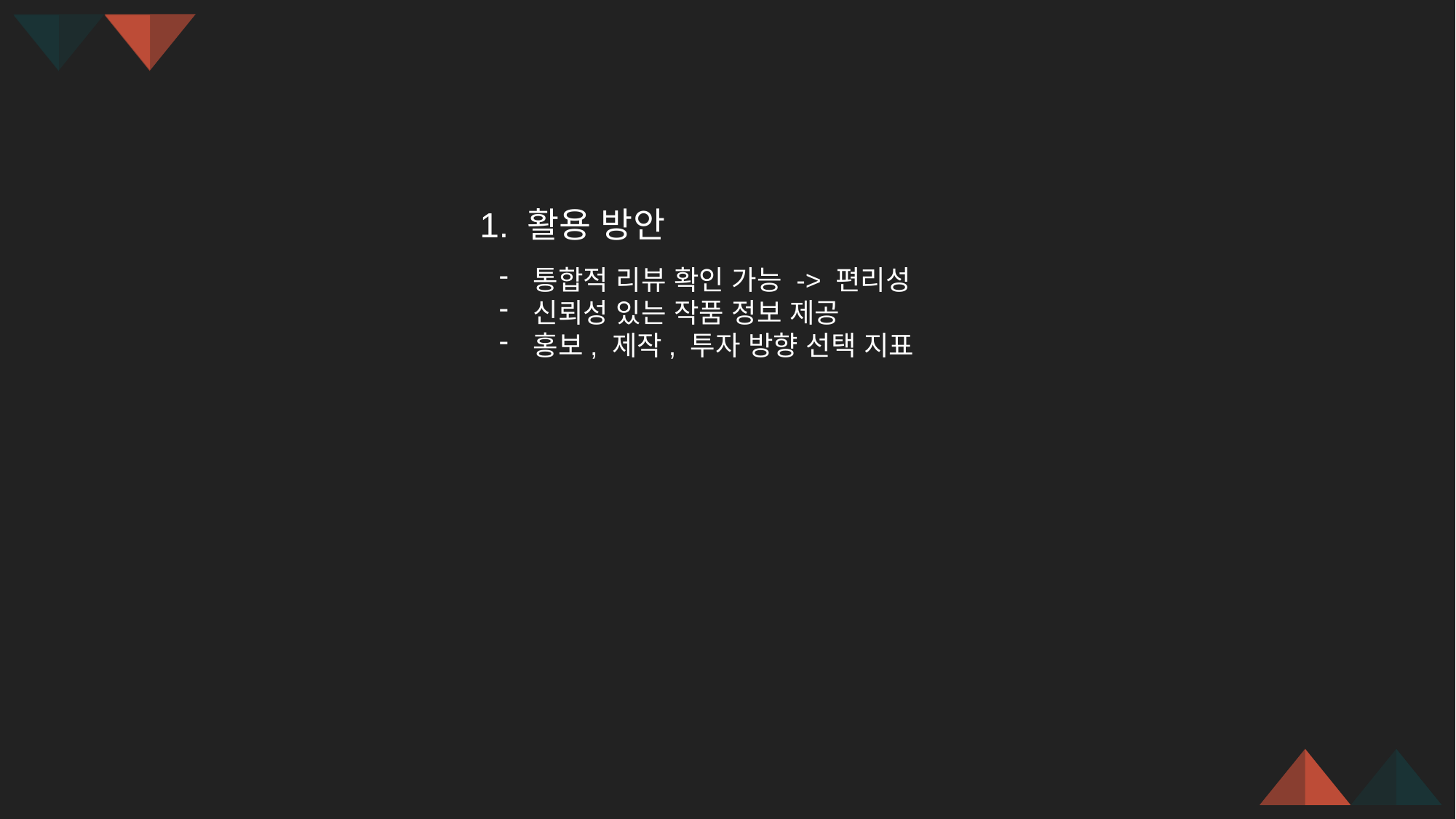

1. 활용 방안
통합적 리뷰 확인 가능 -> 편리성
신뢰성 있는 작품 정보 제공
홍보, 제작, 투자 방향 선택 지표